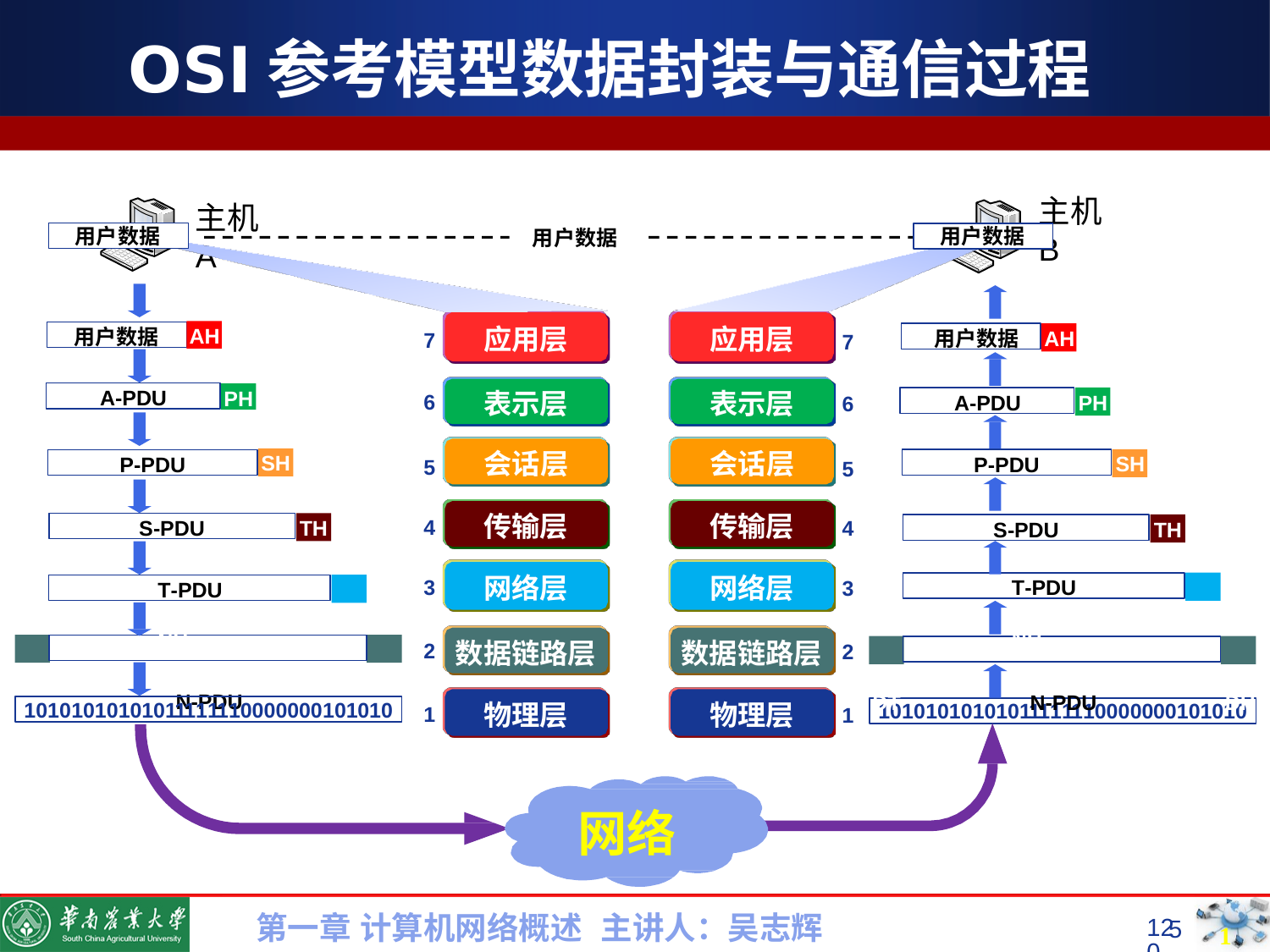

# OSI参考模型数据封装与通信过程
主机 B
主机 A

用户数据

用户数据
用户数据

应用层
应用层

AH

用户数据
用户数据
AH
7
7

A-PDU
PH
表示层
表示层

6
PH
A-PDU
6

会话层
会话层

SH
SH
P-PDU
P-PDU
5
5

传输层
传输层

4

TH
S-PDU
4
TH
S-PDU

网络层
网络层

3
T-PDU	NH

DT	N-PDU	DH

3
T-PDU	NH

DT	N-PDU	DH

数据链路层
数据链路层

2
2

10101010101011111110000000101010
物理层
物理层
10101010101011111110000000101010
1
1

网络
第一章 计算机网络概述  主讲人：吴志辉
120
5
120